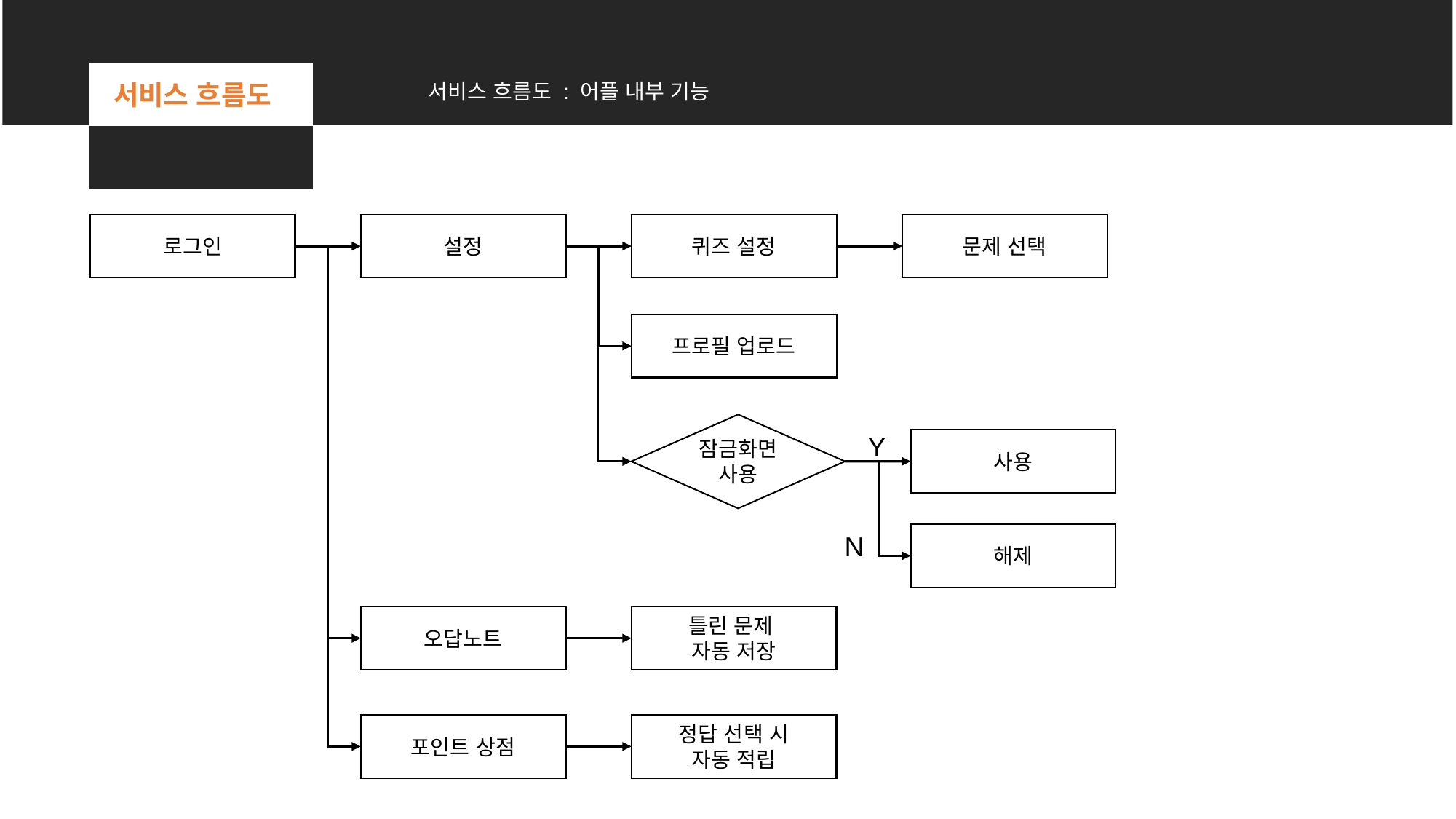

서비스 흐름도
서비스 흐름도 : 어플 내부 기능

로그인
설정
퀴즈 설정
문제 선택
프로필 업로드
잠금화면
사용
Y
사용
N
해제
오답노트
틀린 문제
자동 저장
포인트 상점
정답 선택 시
자동 적립